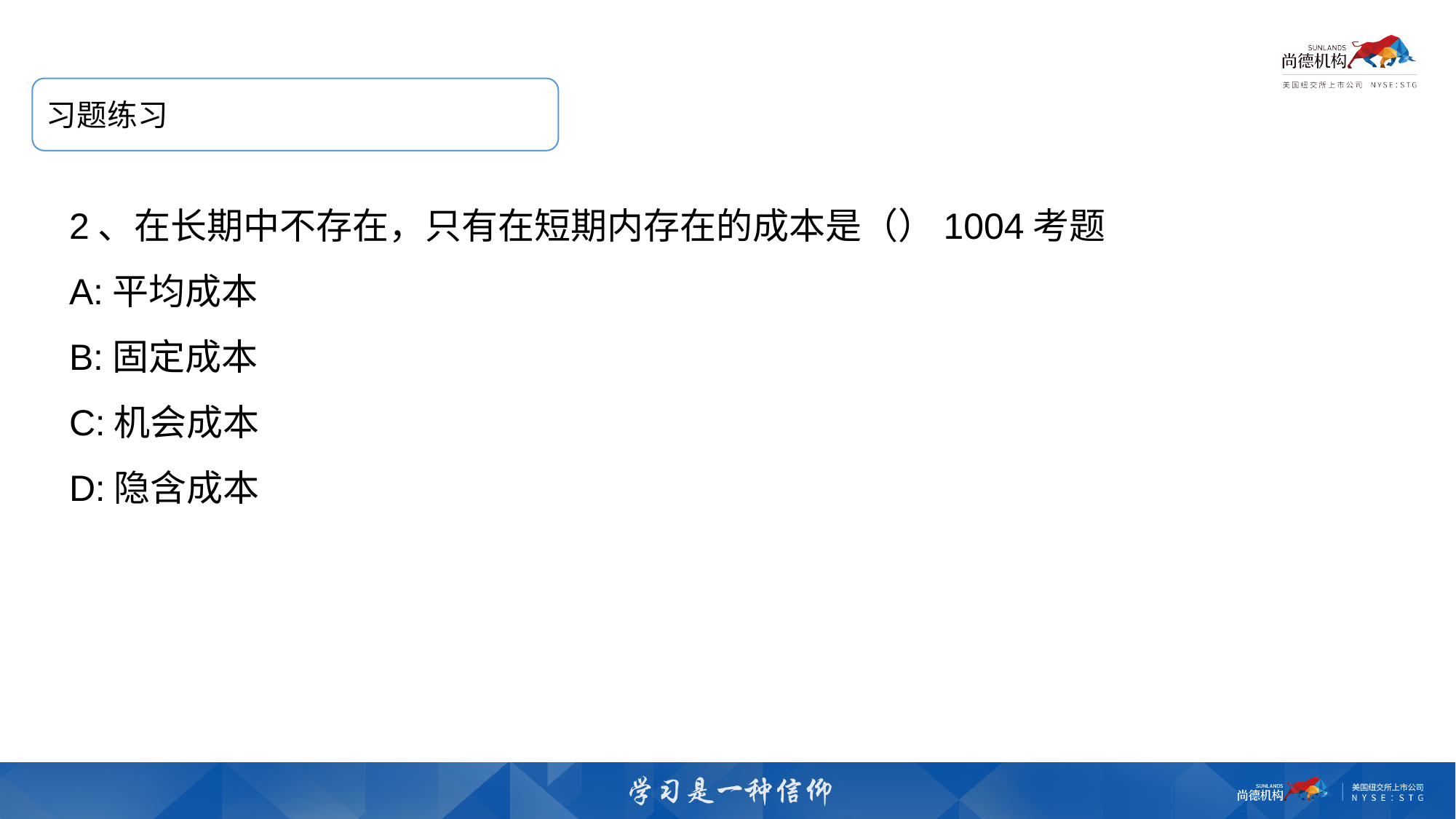

习题练习
2、在长期中不存在，只有在短期内存在的成本是（）1004考题
A:​平均成本
B:固定成本
C:机会成本
D:隐含成本